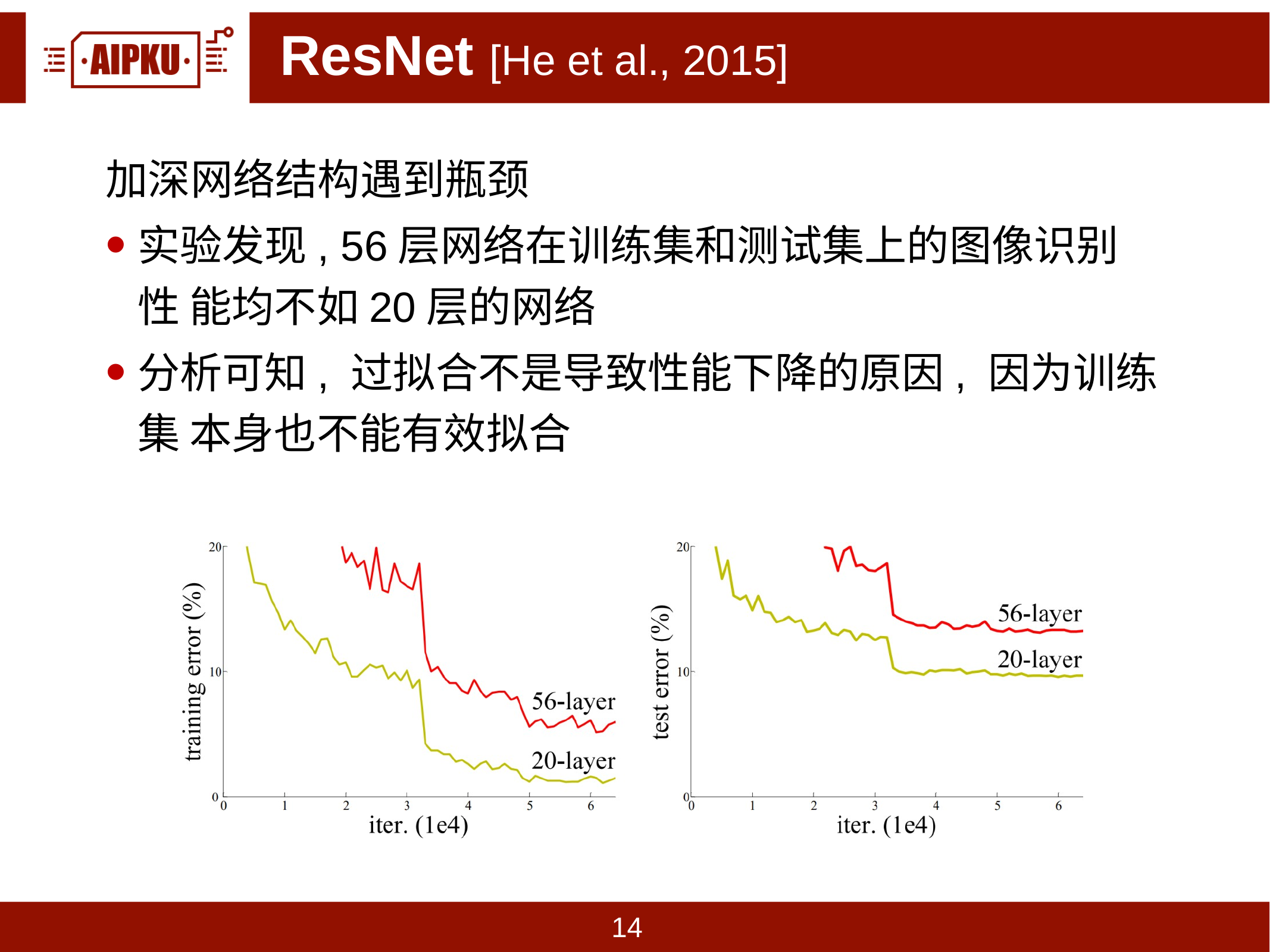

# ResNet [He et al., 2015]
加深网络结构遇到瓶颈
实验发现, 56层网络在训练集和测试集上的图像识别性 能均不如20层的网络
分析可知, 过拟合不是导致性能下降的原因, 因为训练集 本身也不能有效拟合

14